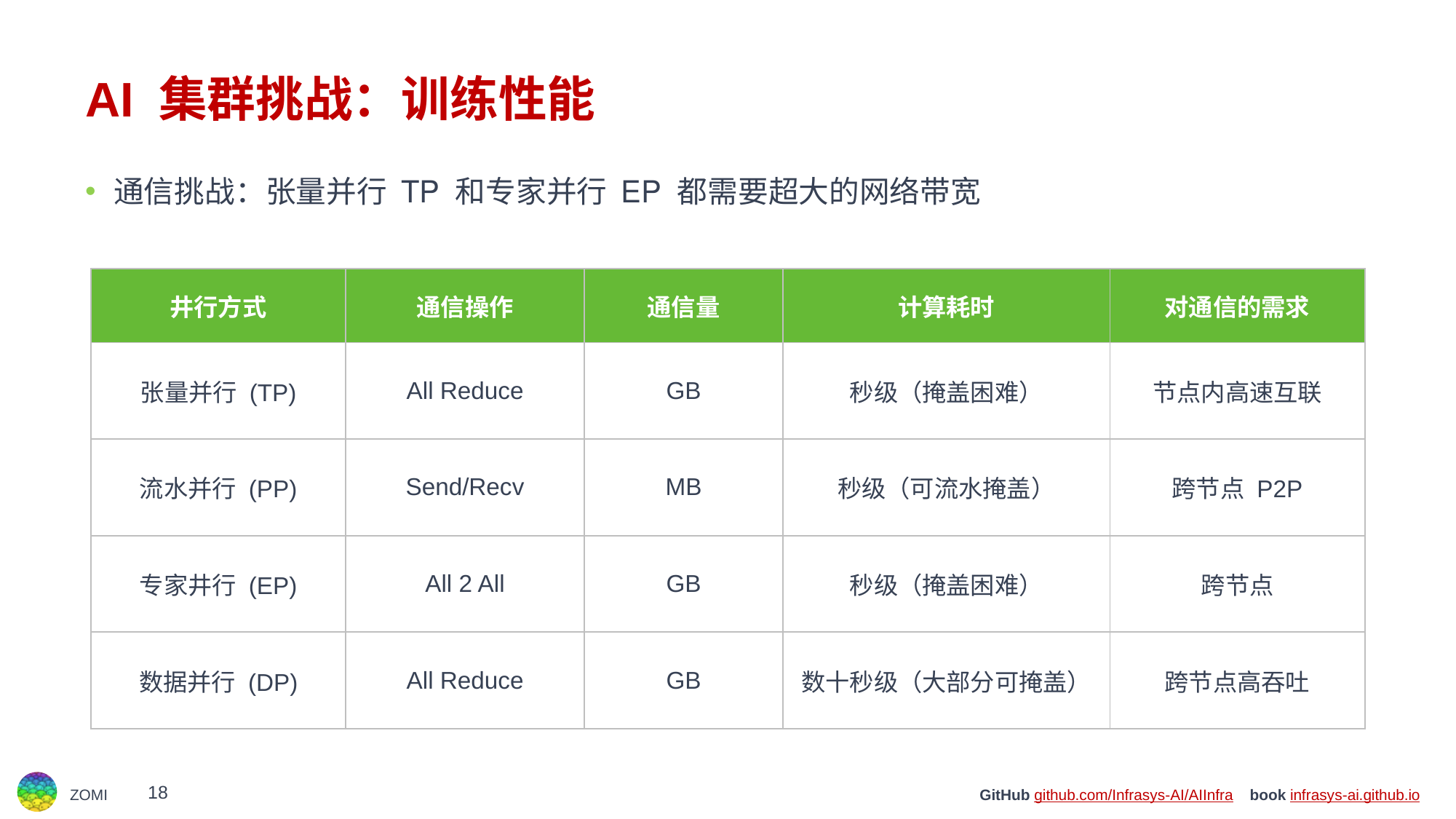

# AI 集群挑战：训练性能
通信挑战：张量并行 TP 和专家并行 EP 都需要超大的网络带宽

| 井行方式 | 通信操作 | 通信量 | 计算耗时 | 对通信的需求 |
| --- | --- | --- | --- | --- |
| 张量并行 (TP) | All Reduce | GB | 秒级（掩盖困难） | 节点内高速互联 |
| 流水并行 (PP) | Send/Recv | MB | 秒级（可流水掩盖） | 跨节点 P2P |
| 专家井行 (EP) | All 2 All | GB | 秒级（掩盖困难） | 跨节点 |
| 数据并行 (DP) | All Reduce | GB | 数十秒级（大部分可掩盖） | 跨节点高吞吐 |